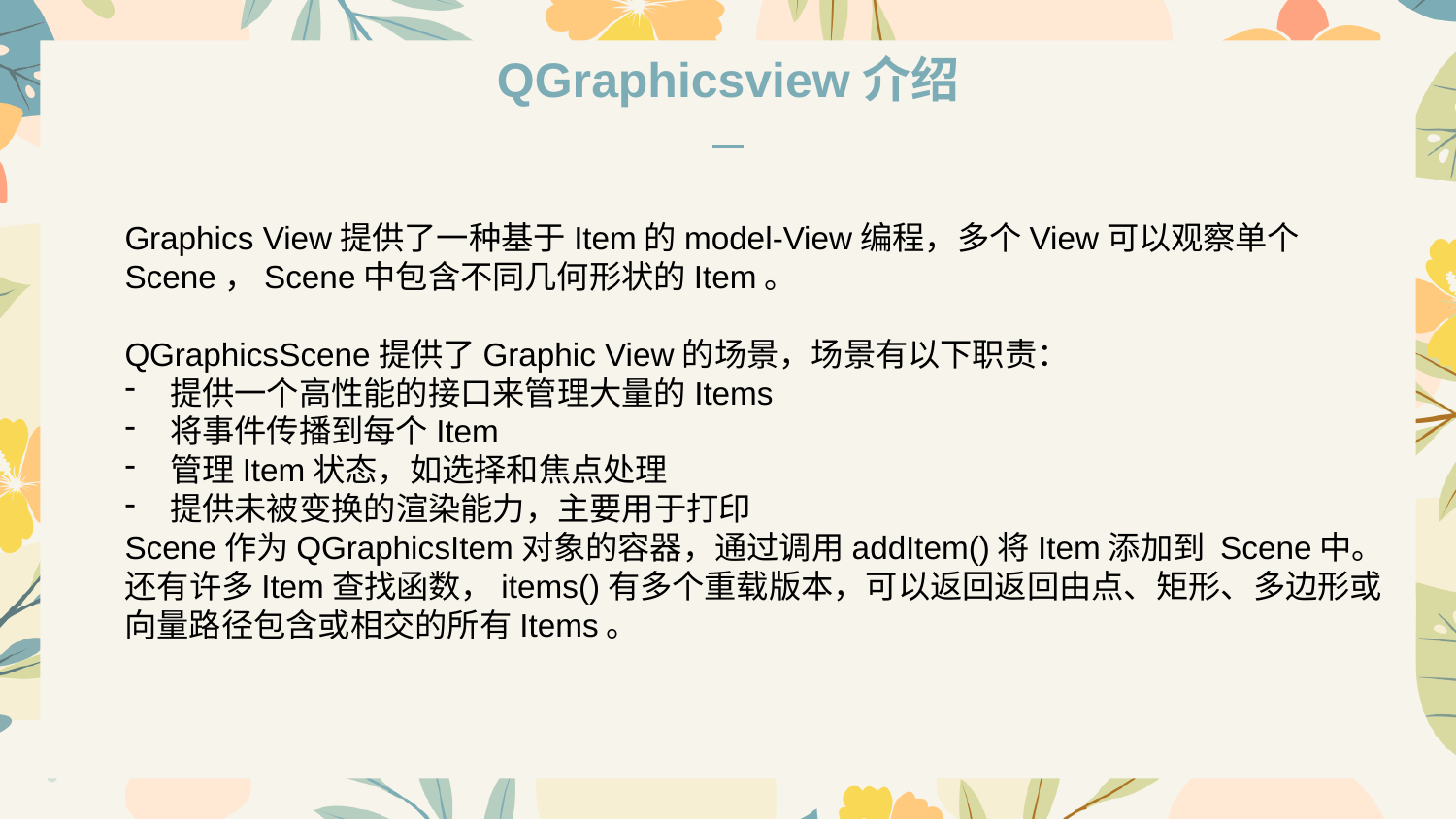

QGraphicsview介绍
Graphics View提供了一种基于Item的model-View编程，多个View可以观察单个Scene，Scene中包含不同几何形状的Item。

QGraphicsScene提供了Graphic View的场景，场景有以下职责：
提供一个高性能的接口来管理大量的Items
将事件传播到每个Item
管理Item状态，如选择和焦点处理
提供未被变换的渲染能力，主要用于打印
Scene作为QGraphicsItem对象的容器，通过调用addItem()将Item添加到 Scene中。还有许多Item查找函数，items()有多个重载版本，可以返回返回由点、矩形、多边形或向量路径包含或相交的所有Items。